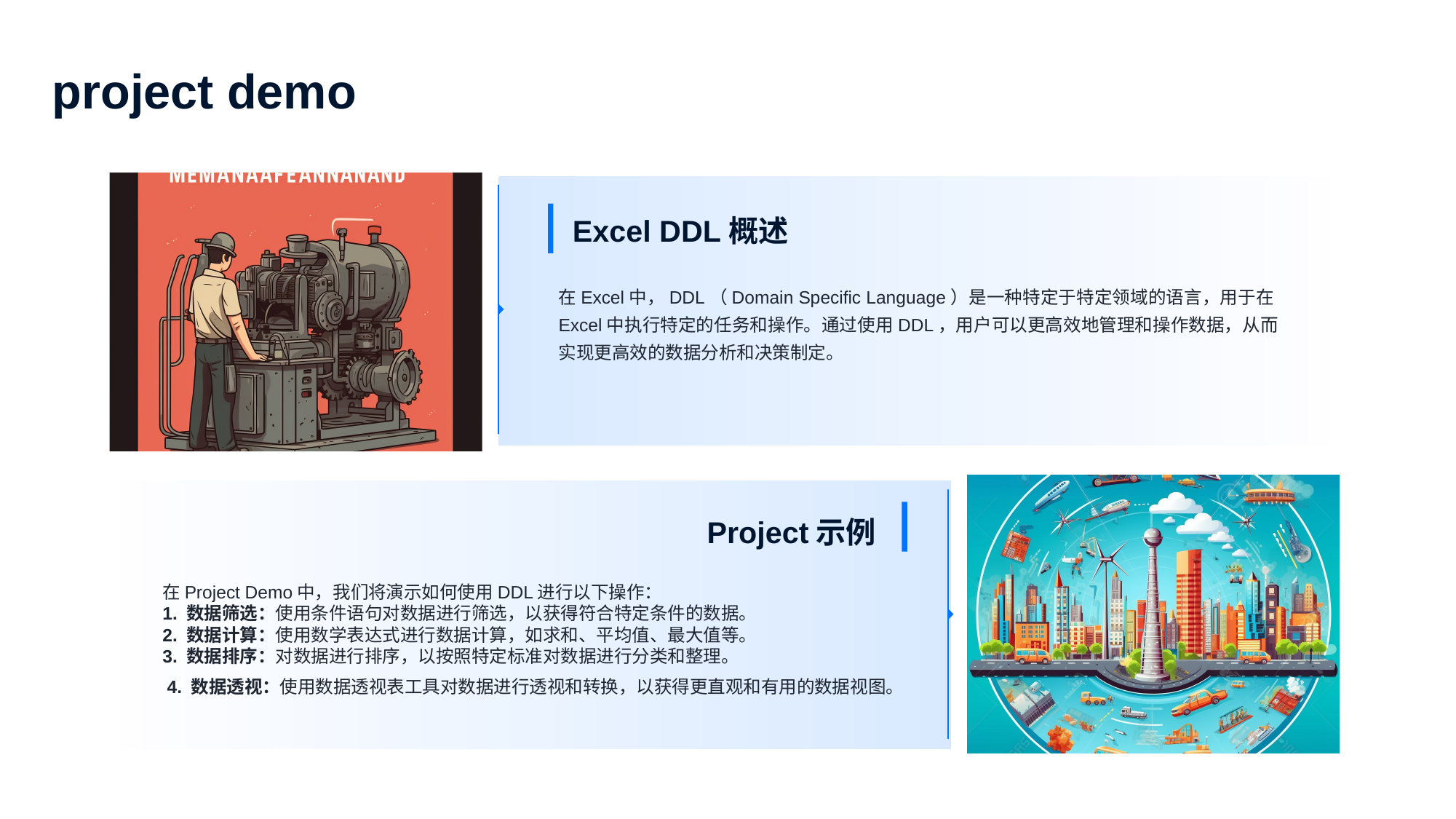

project demo

Excel DDL概述
在Excel中，DDL（Domain Specific Language）是一种特定于特定领域的语言，用于在Excel中执行特定的任务和操作。通过使用DDL，用户可以更高效地管理和操作数据，从而实现更高效的数据分析和决策制定。

Project示例
在Project Demo中，我们将演示如何使用DDL进行以下操作：
1. 数据筛选：使用条件语句对数据进行筛选，以获得符合特定条件的数据。
2. 数据计算：使用数学表达式进行数据计算，如求和、平均值、最大值等。
3. 数据排序：对数据进行排序，以按照特定标准对数据进行分类和整理。
4. 数据透视：使用数据透视表工具对数据进行透视和转换，以获得更直观和有用的数据视图。